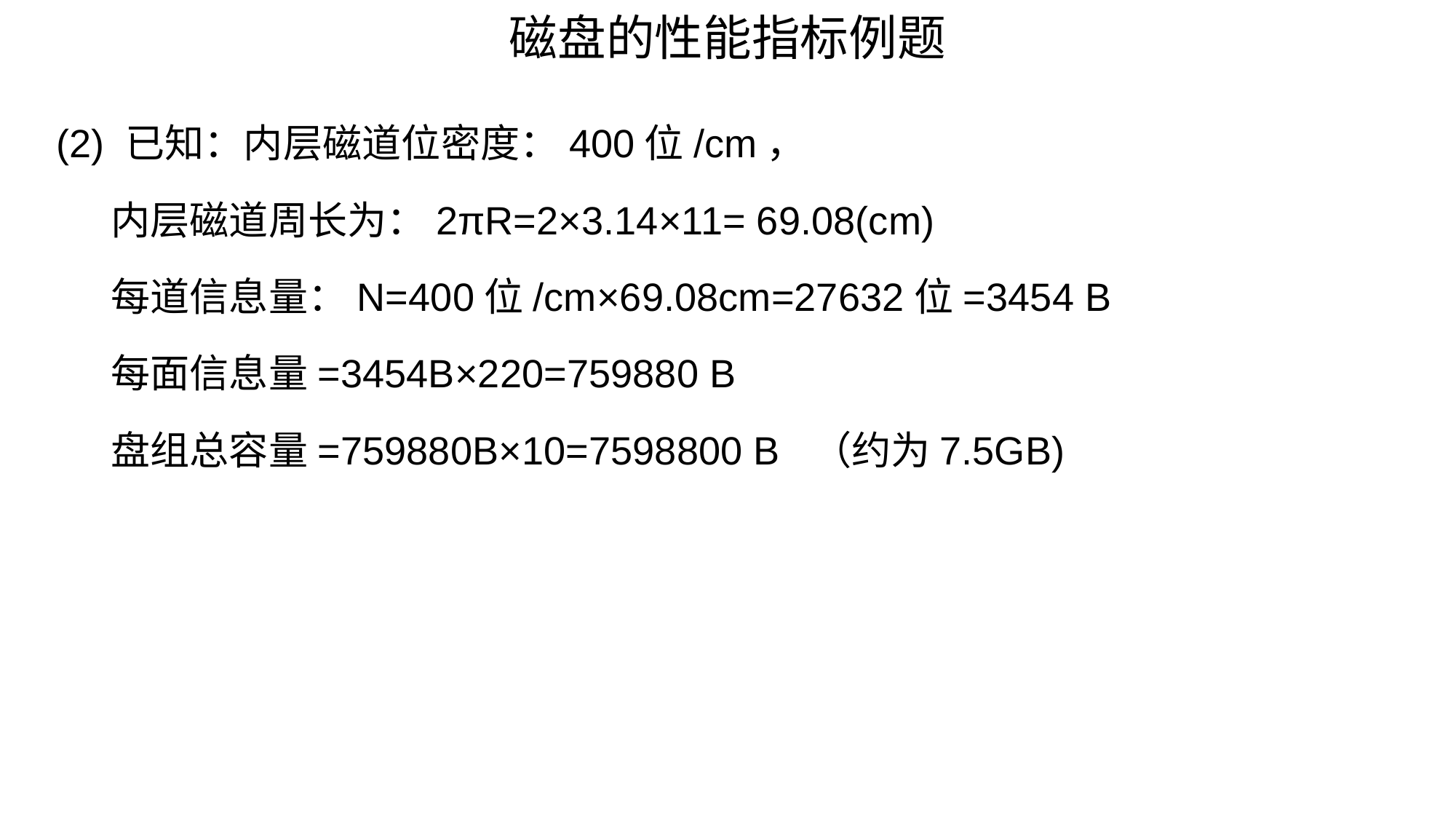

磁盘的性能指标例题
(2) 已知：内层磁道位密度：400位/cm，
     内层磁道周长为：2πR=2×3.14×11= 69.08(cm)
     每道信息量：N=400位/cm×69.08cm=27632位=3454 B
     每面信息量=3454B×220=759880 B
     盘组总容量=759880B×10=7598800 B  （约为7.5GB)